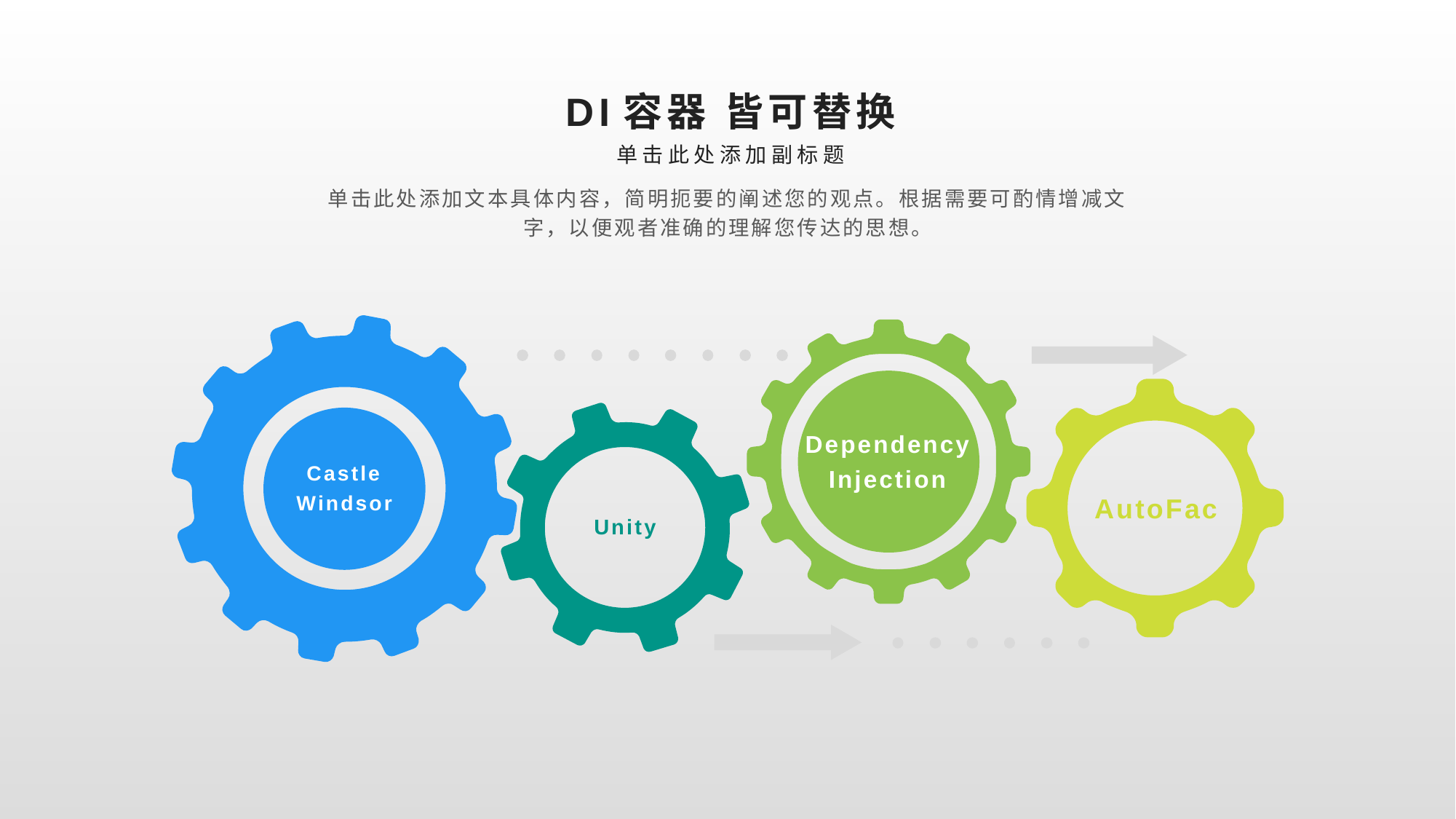

DI容器 皆可替换
单击此处添加副标题
单击此处添加文本具体内容，简明扼要的阐述您的观点。根据需要可酌情增减文字，以便观者准确的理解您传达的思想。

Dependency
Injection
Castle Windsor
AutoFac
Unity